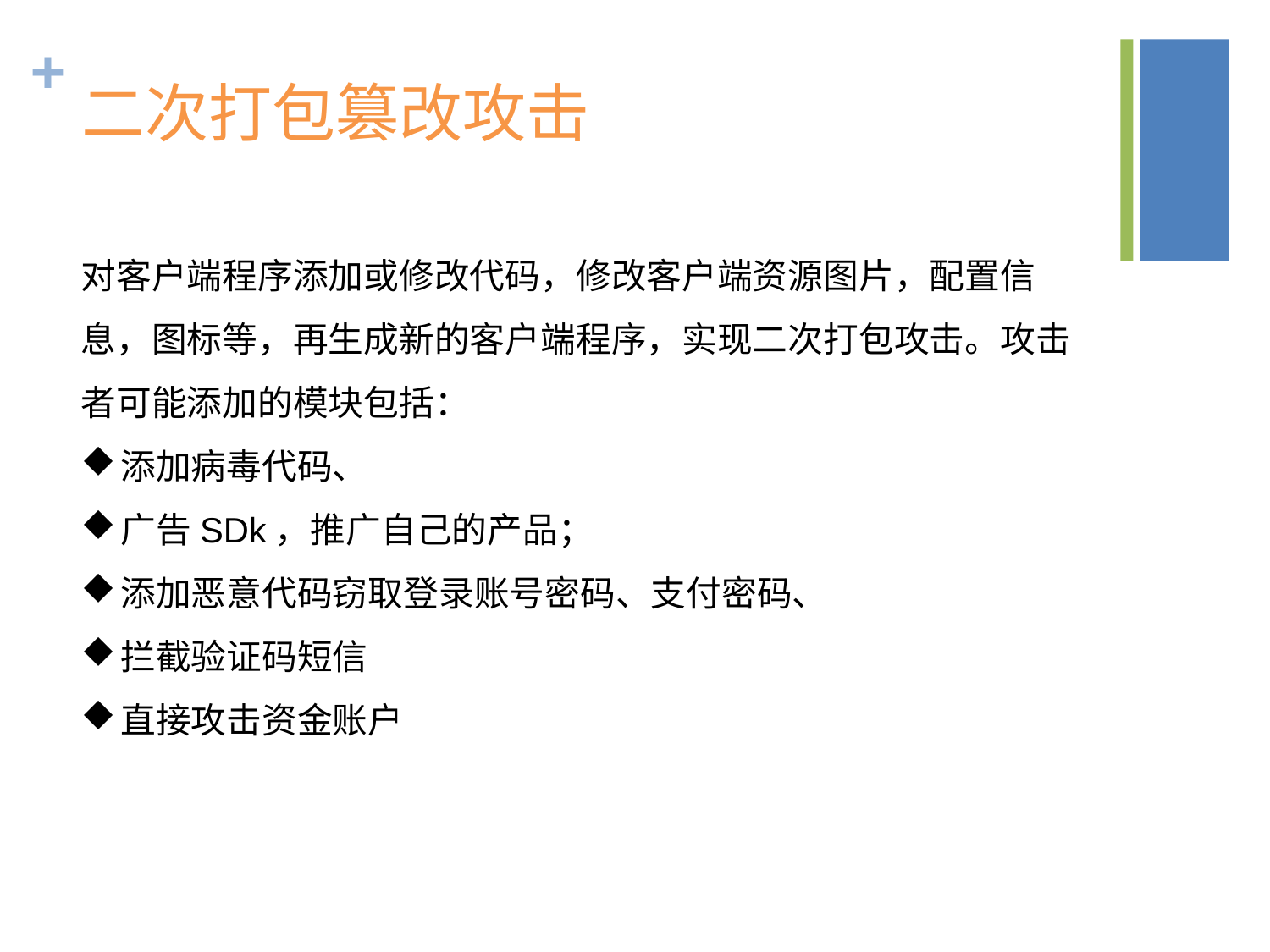

# 二次打包篡改攻击
对客户端程序添加或修改代码，修改客户端资源图片，配置信息，图标等，再生成新的客户端程序，实现二次打包攻击。攻击者可能添加的模块包括：
添加病毒代码、
广告SDk，推广自己的产品；
添加恶意代码窃取登录账号密码、支付密码、
拦截验证码短信
直接攻击资金账户